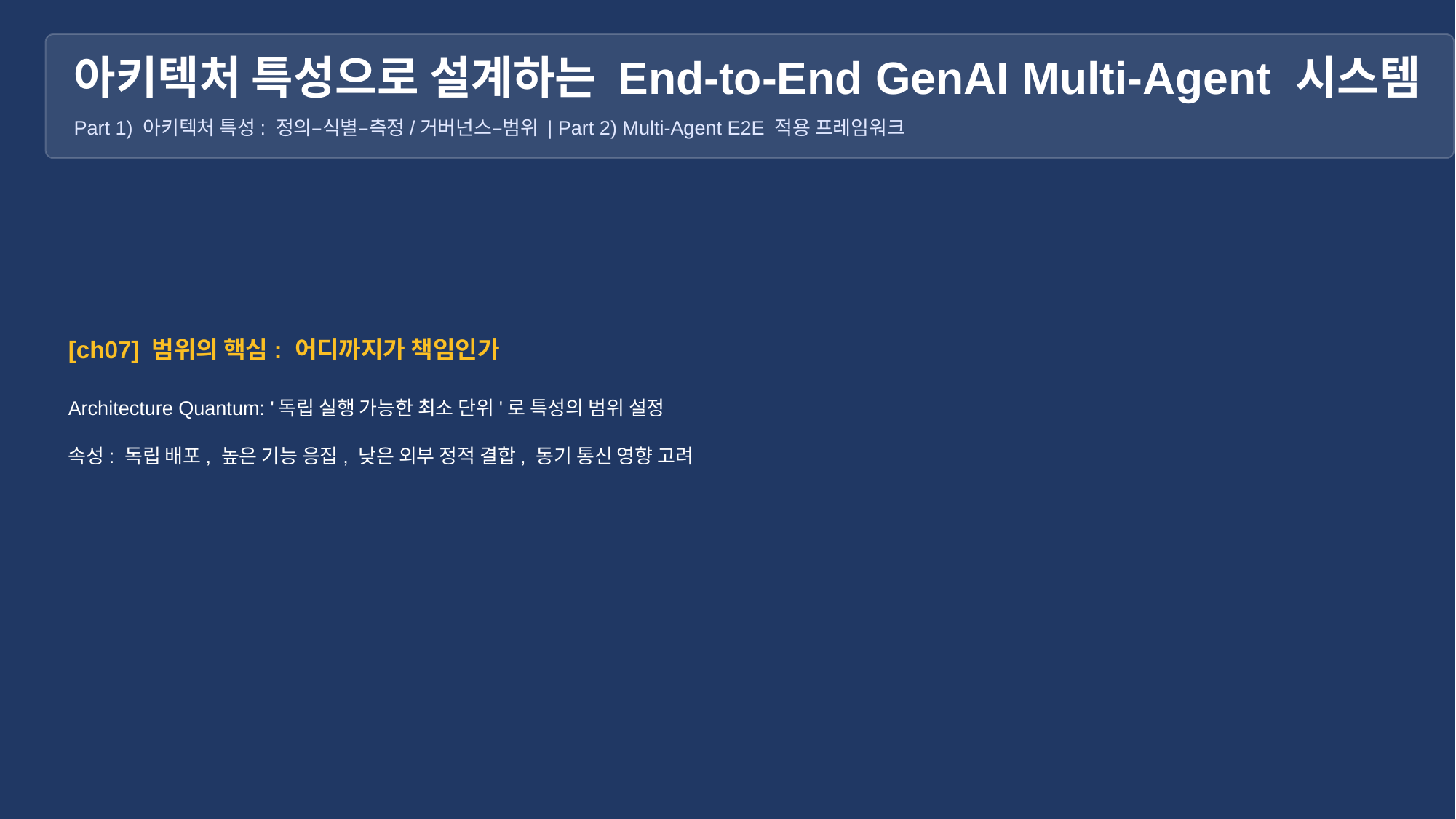

아키텍처 특성으로 설계하는 End-to-End GenAI Multi-Agent 시스템
Part 1) 아키텍처 특성: 정의–식별–측정/거버넌스–범위 | Part 2) Multi-Agent E2E 적용 프레임워크
[ch07] 범위의 핵심: 어디까지가 책임인가
Architecture Quantum: '독립 실행 가능한 최소 단위'로 특성의 범위 설정
속성: 독립 배포, 높은 기능 응집, 낮은 외부 정적 결합, 동기 통신 영향 고려